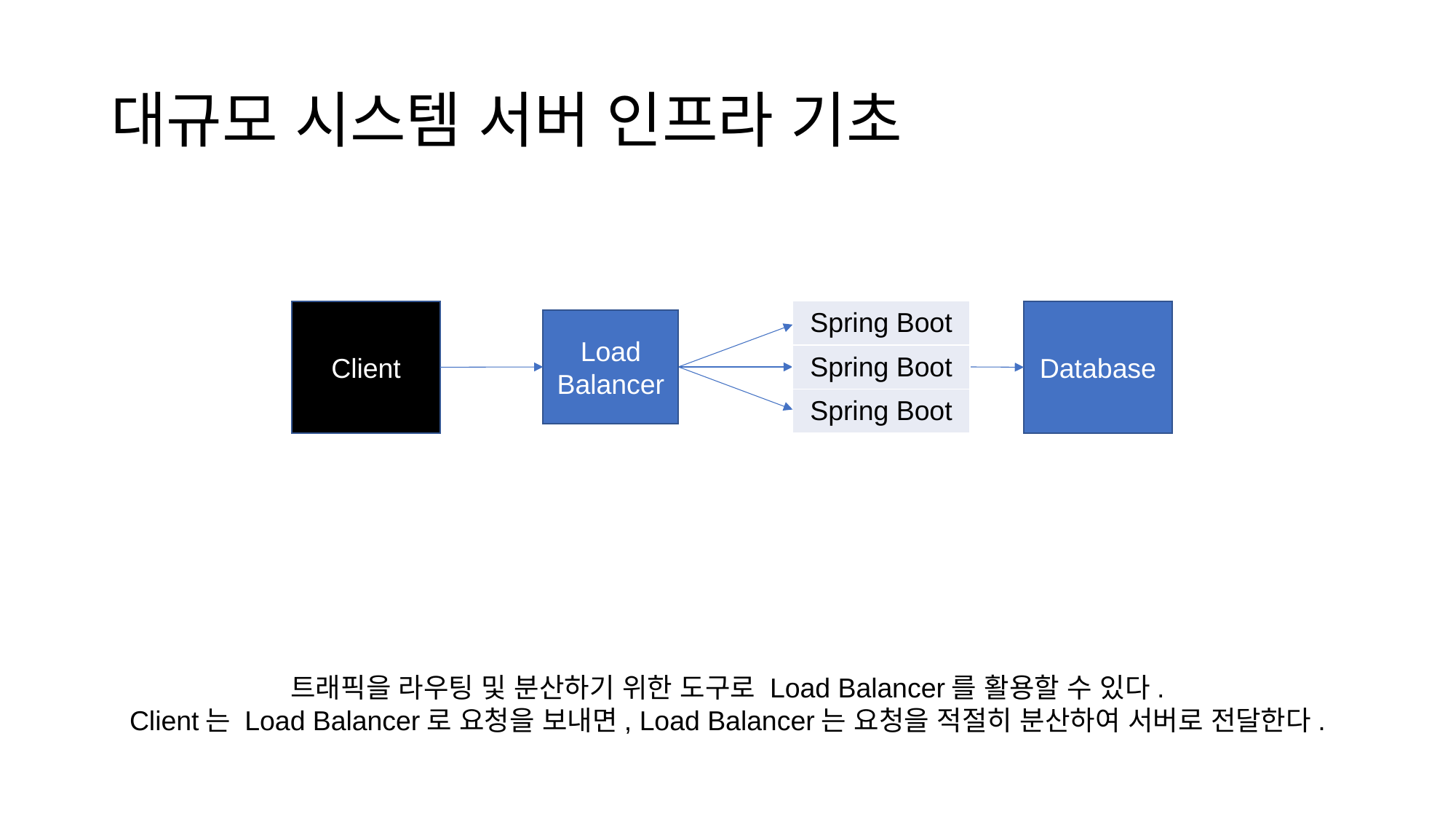

# 대규모 시스템 서버 인프라 기초
| Spring Boot |
| --- |
| Spring Boot |
| Spring Boot |
Client
Database
Load
Balancer
트래픽을 라우팅 및 분산하기 위한 도구로 Load Balancer를 활용할 수 있다.
Client는 Load Balancer로 요청을 보내면, Load Balancer는 요청을 적절히 분산하여 서버로 전달한다.